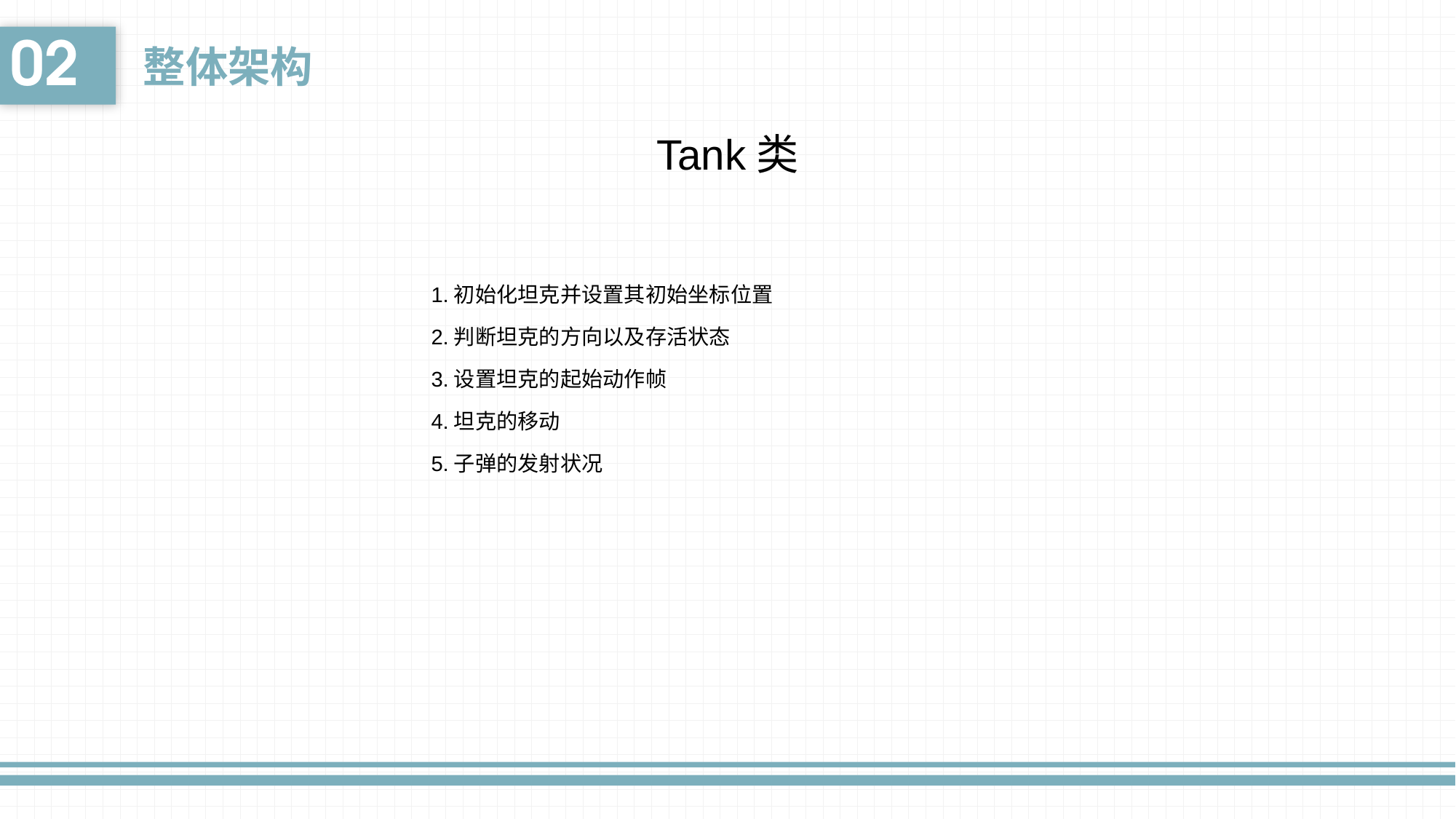

02
整体架构
Tank类

1.初始化坦克并设置其初始坐标位置
2.判断坦克的方向以及存活状态
3.设置坦克的起始动作帧
4.坦克的移动
5.子弹的发射状况